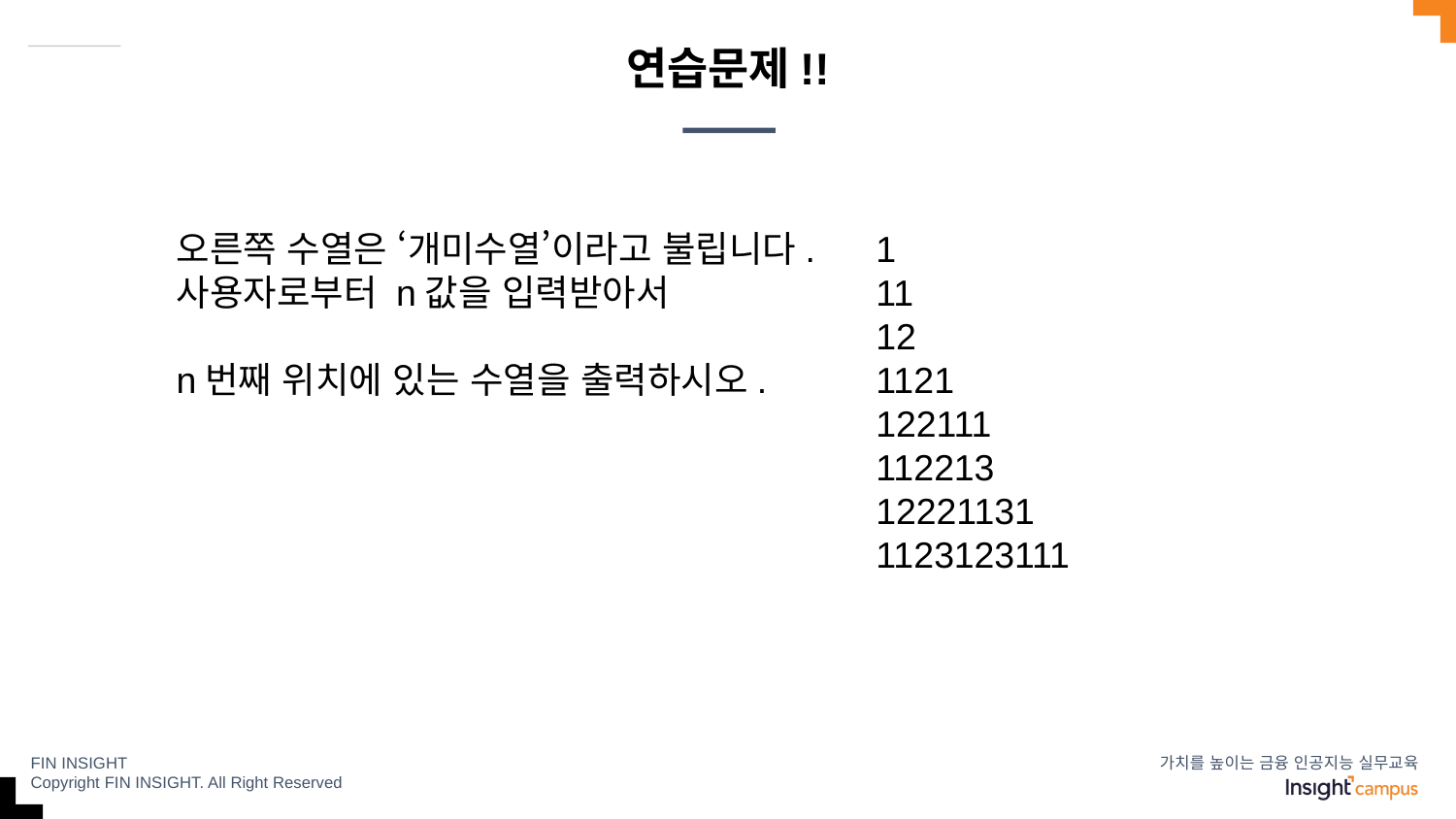

# 연습문제!!
오른쪽 수열은 ‘개미수열’이라고 불립니다.
사용자로부터 n값을 입력받아서

n번째 위치에 있는 수열을 출력하시오.
1
11
12
1121
122111
112213
12221131
1123123111